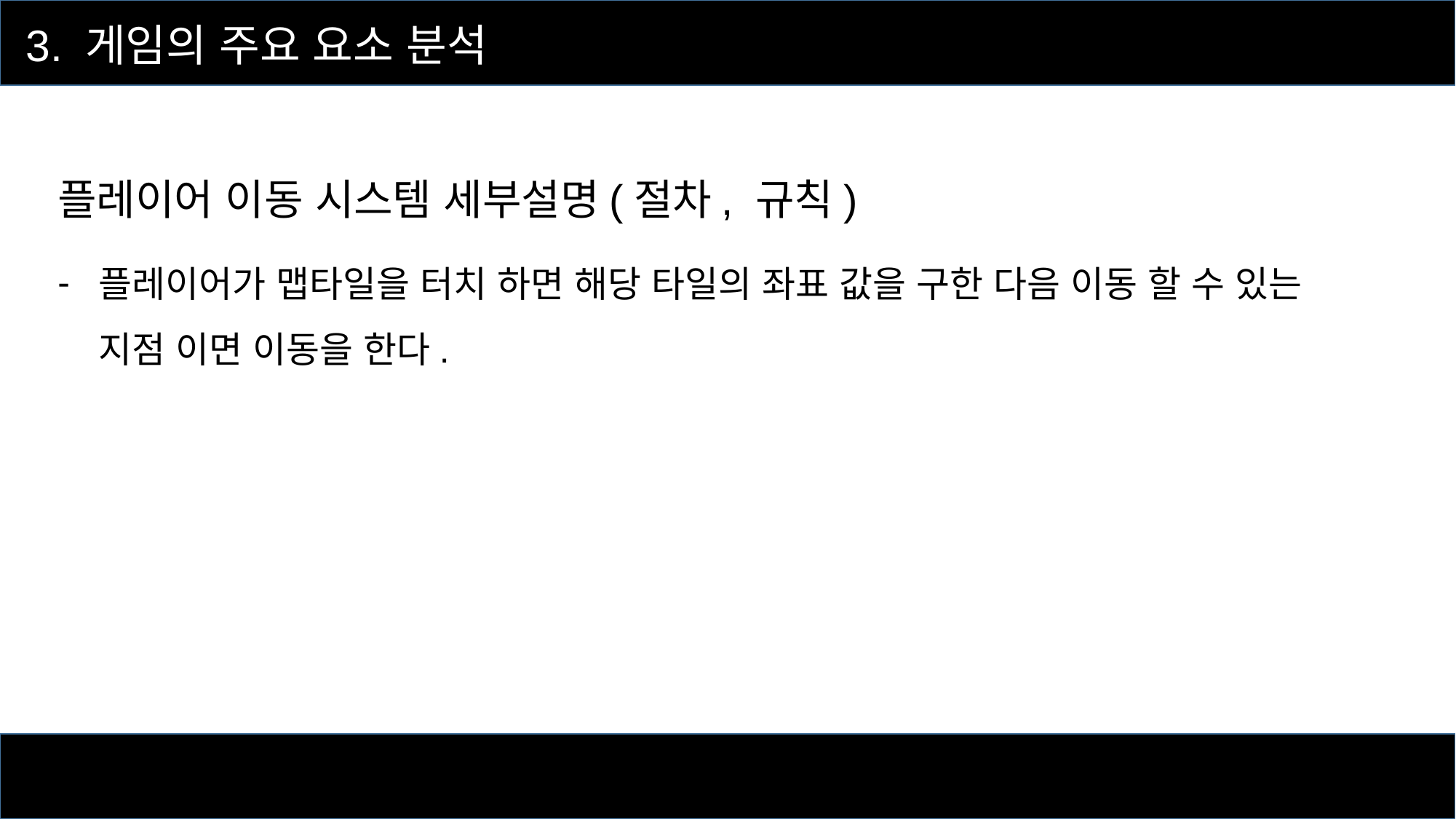

3. 게임의 주요 요소 분석
플레이어 이동 시스템 세부설명(절차, 규칙)
플레이어가 맵타일을 터치 하면 해당 타일의 좌표 값을 구한 다음 이동 할 수 있는 지점 이면 이동을 한다.